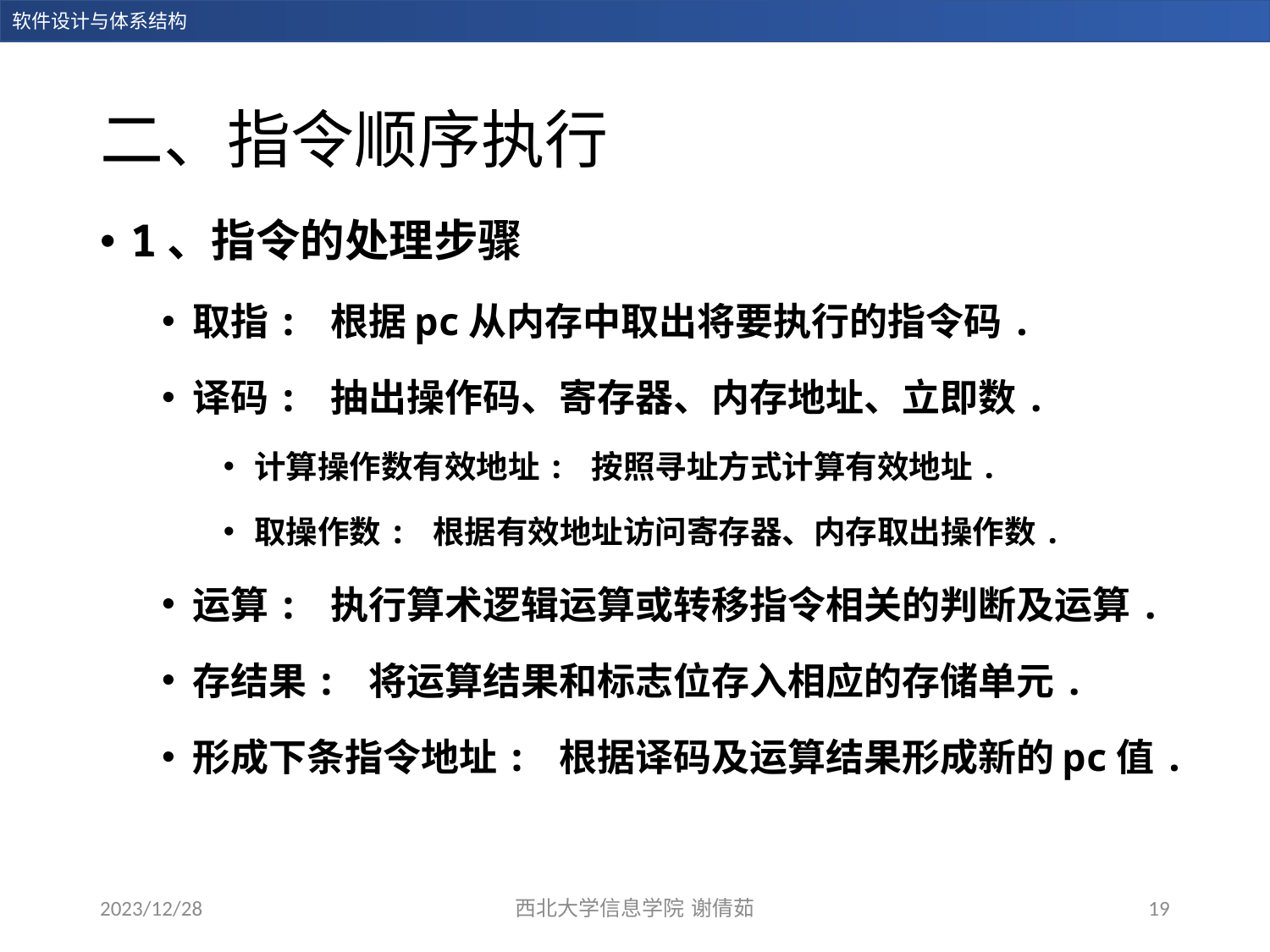

# 二、指令顺序执行
1、指令的处理步骤
取指: 根据pc从内存中取出将要执行的指令码.
译码: 抽出操作码、寄存器、内存地址、立即数.
计算操作数有效地址: 按照寻址方式计算有效地址.
取操作数: 根据有效地址访问寄存器、内存取出操作数.
运算: 执行算术逻辑运算或转移指令相关的判断及运算.
存结果: 将运算结果和标志位存入相应的存储单元.
形成下条指令地址: 根据译码及运算结果形成新的pc值.

2023/12/28
西北大学信息学院 谢倩茹
19